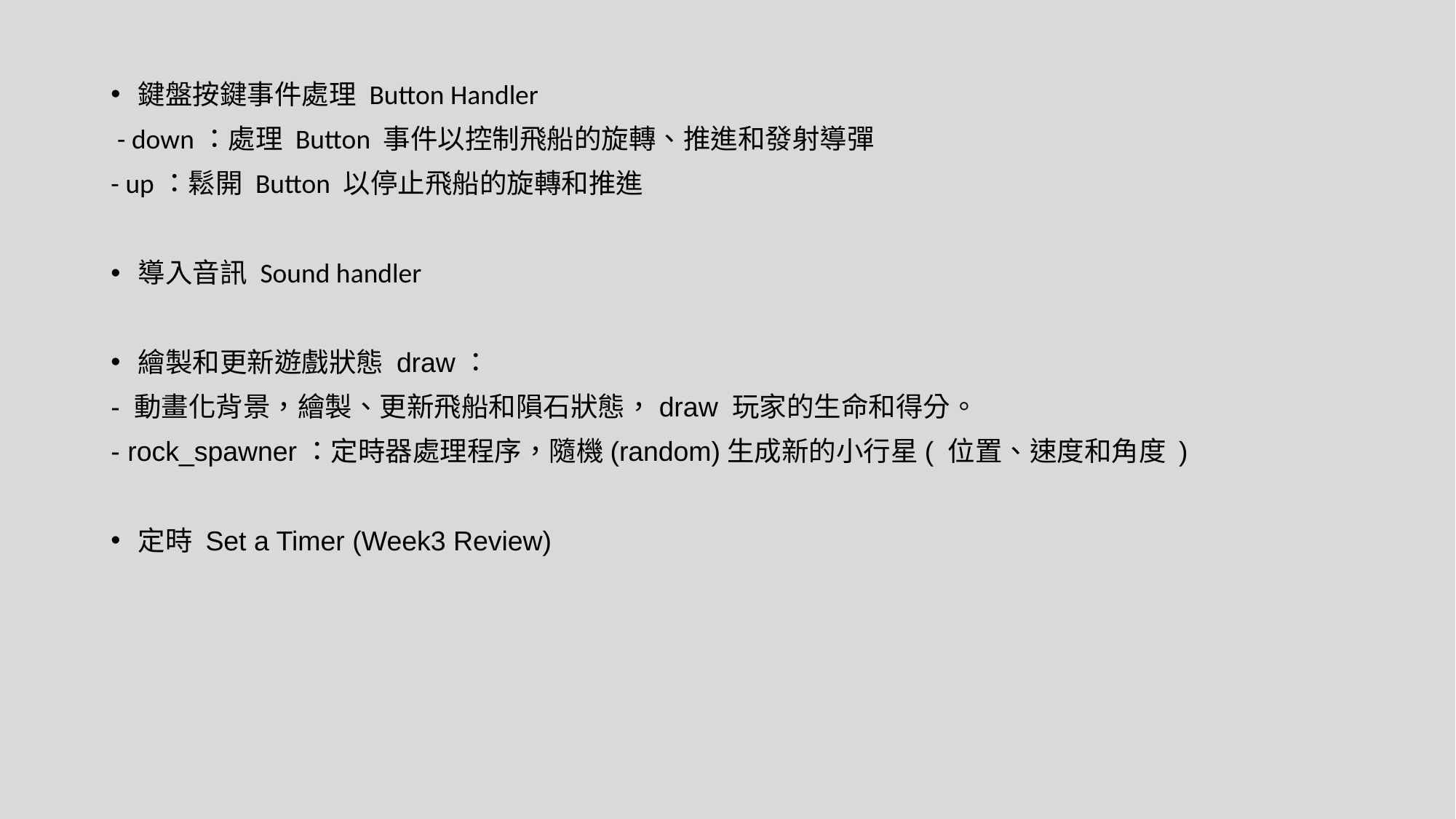

鍵盤按鍵事件處理 Button Handler
 - down：處理 Button 事件以控制飛船的旋轉、推進和發射導彈
- up：鬆開 Button 以停止飛船的旋轉和推進

導入音訊 Sound handler

繪製和更新遊戲狀態 draw：
- 動畫化背景，繪製、更新飛船和隕石狀態，draw 玩家的生命和得分。
- rock_spawner：定時器處理程序，隨機(random)生成新的小行星( 位置、速度和角度 )

定時 Set a Timer (Week3 Review)